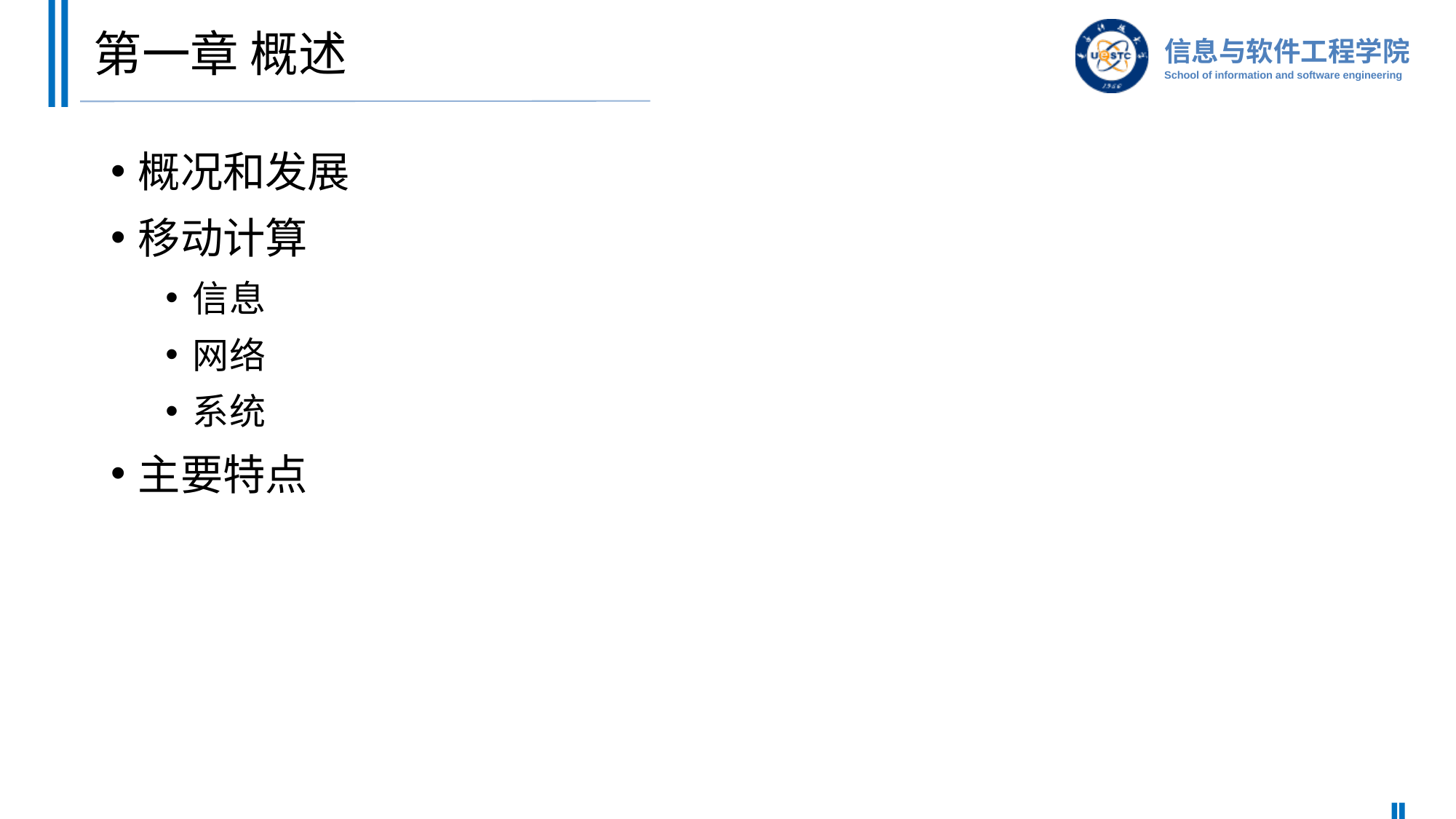

# 第一章 概述
概况和发展
移动计算
信息
网络
系统
主要特点